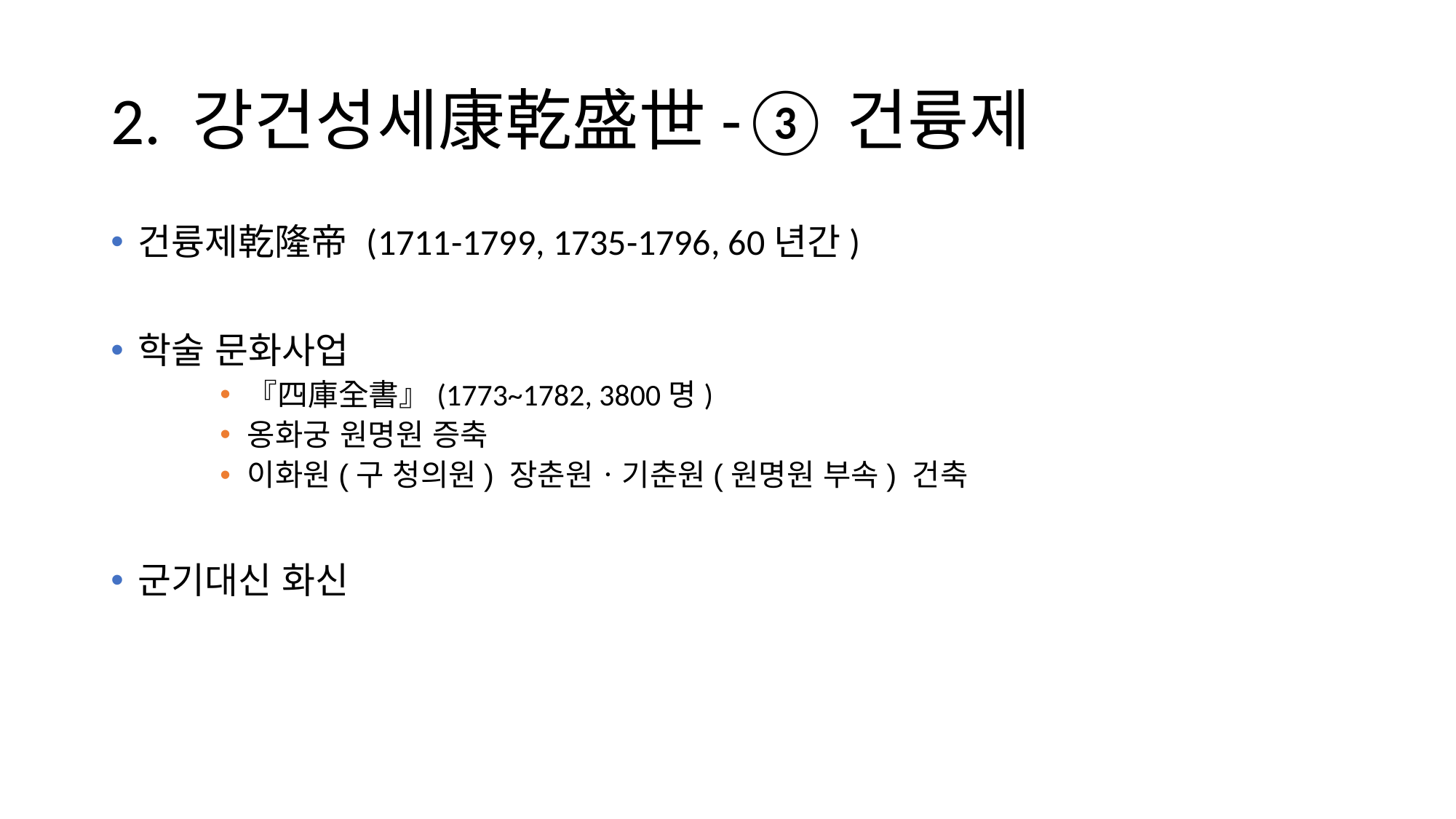

# 2. 강건성세康乾盛世-③건륭제
건륭제乾隆帝 (1711-1799, 1735-1796, 60년간)

학술 문화사업
『四庫全書』(1773~1782, 3800명)
옹화궁 원명원 증축
이화원(구 청의원) 장춘원ㆍ기춘원(원명원 부속) 건축

군기대신 화신